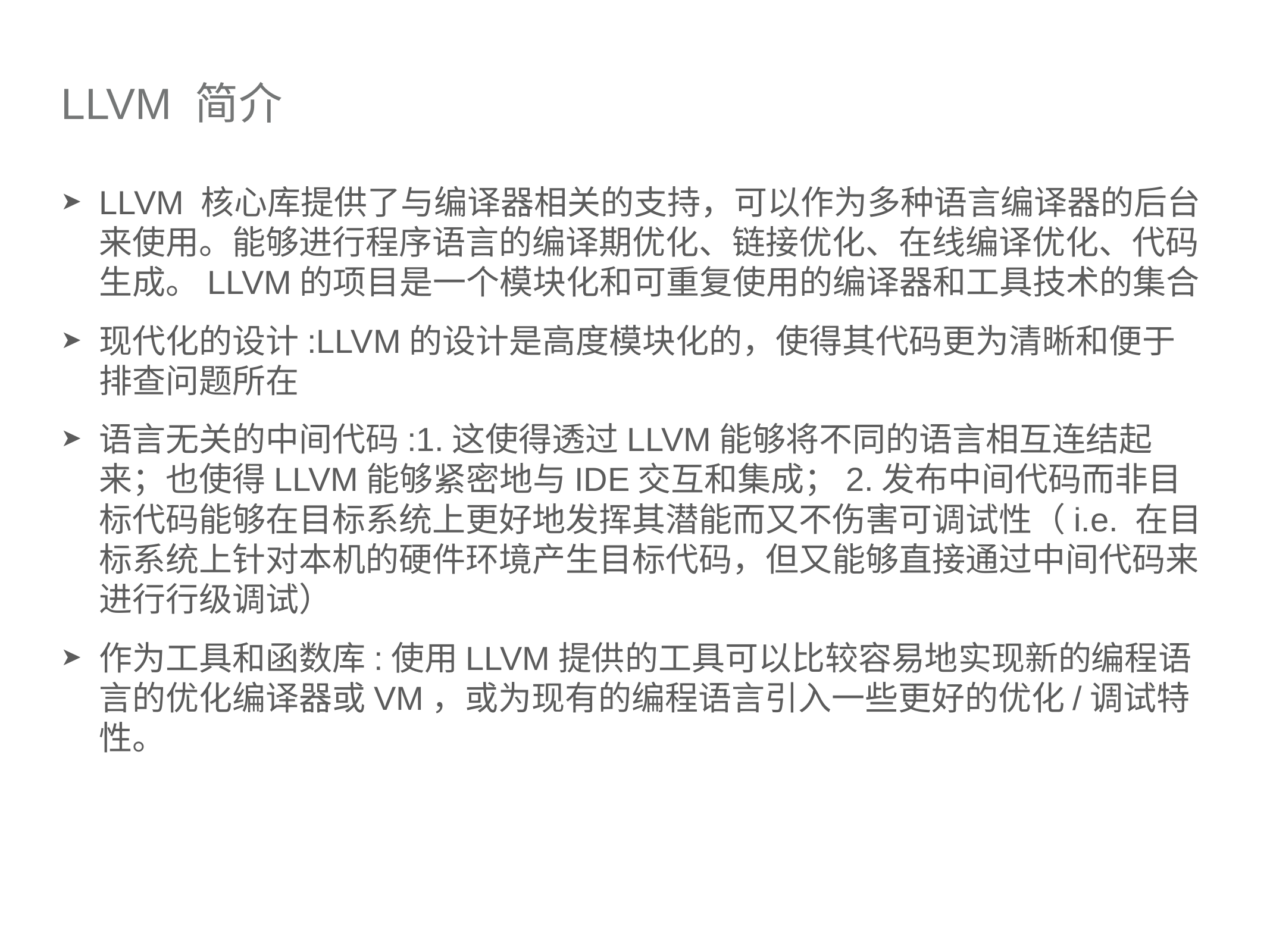

# LLVM 简介

LLVM 核心库提供了与编译器相关的支持，可以作为多种语言编译器的后台来使用。能够进行程序语言的编译期优化、链接优化、在线编译优化、代码生成。LLVM的项目是一个模块化和可重复使用的编译器和工具技术的集合
现代化的设计:LLVM的设计是高度模块化的，使得其代码更为清晰和便于排查问题所在
语言无关的中间代码:1.这使得透过LLVM能够将不同的语言相互连结起来；也使得LLVM能够紧密地与IDE交互和集成；2.发布中间代码而非目标代码能够在目标系统上更好地发挥其潜能而又不伤害可调试性（i.e. 在目标系统上针对本机的硬件环境产生目标代码，但又能够直接通过中间代码来进行行级调试）
作为工具和函数库:使用LLVM提供的工具可以比较容易地实现新的编程语言的优化编译器或VM，或为现有的编程语言引入一些更好的优化/调试特性。